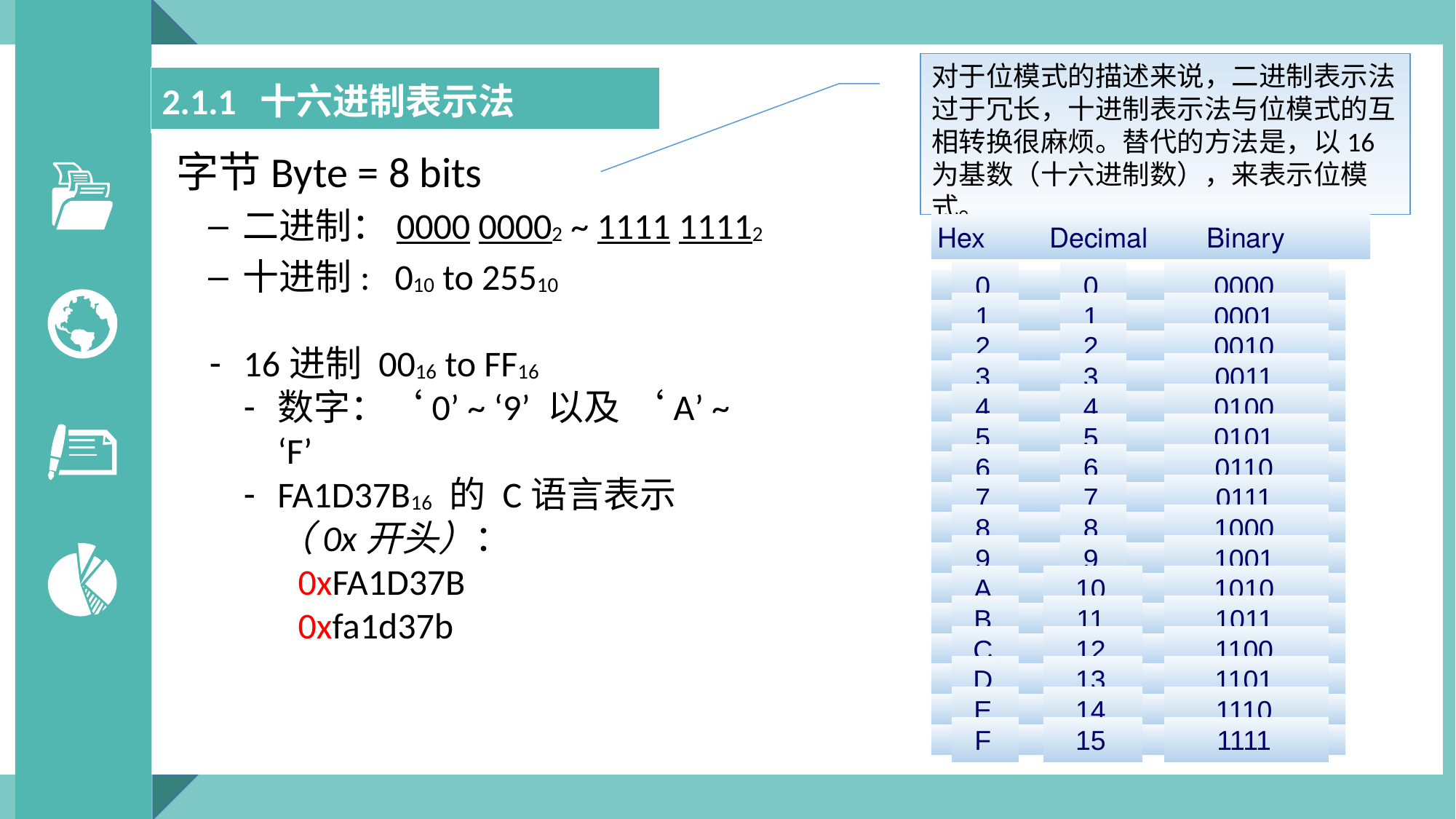

对于位模式的描述来说，二进制表示法过于冗长，十进制表示法与位模式的互相转换很麻烦。替代的方法是，以16为基数（十六进制数），来表示位模式。
| 2.1.1 十六进制表示法 |
| --- |
字节Byte = 8 bits
二进制：0000 00002 ~ 1111 11112
十进制:   010 to 25510

Hex
Decimal
Binary
0

0

0000

1

1

0001

2

2

0010

3

3

0011

4

4

0100

5

5

0101

6

6

0110

7

7

0111

8

8

1000

9

9

1001

A

10

1010

B

11

1011

C

12

1100

D

13

1101

E

14

1110

F

15

1111

16进制 0016 to FF16
数字：‘0’ ~ ‘9’ 以及 ‘A’ ~ ‘F’
FA1D37B16 的 C语言表示（0x开头）：
0xFA1D37B
0xfa1d37b